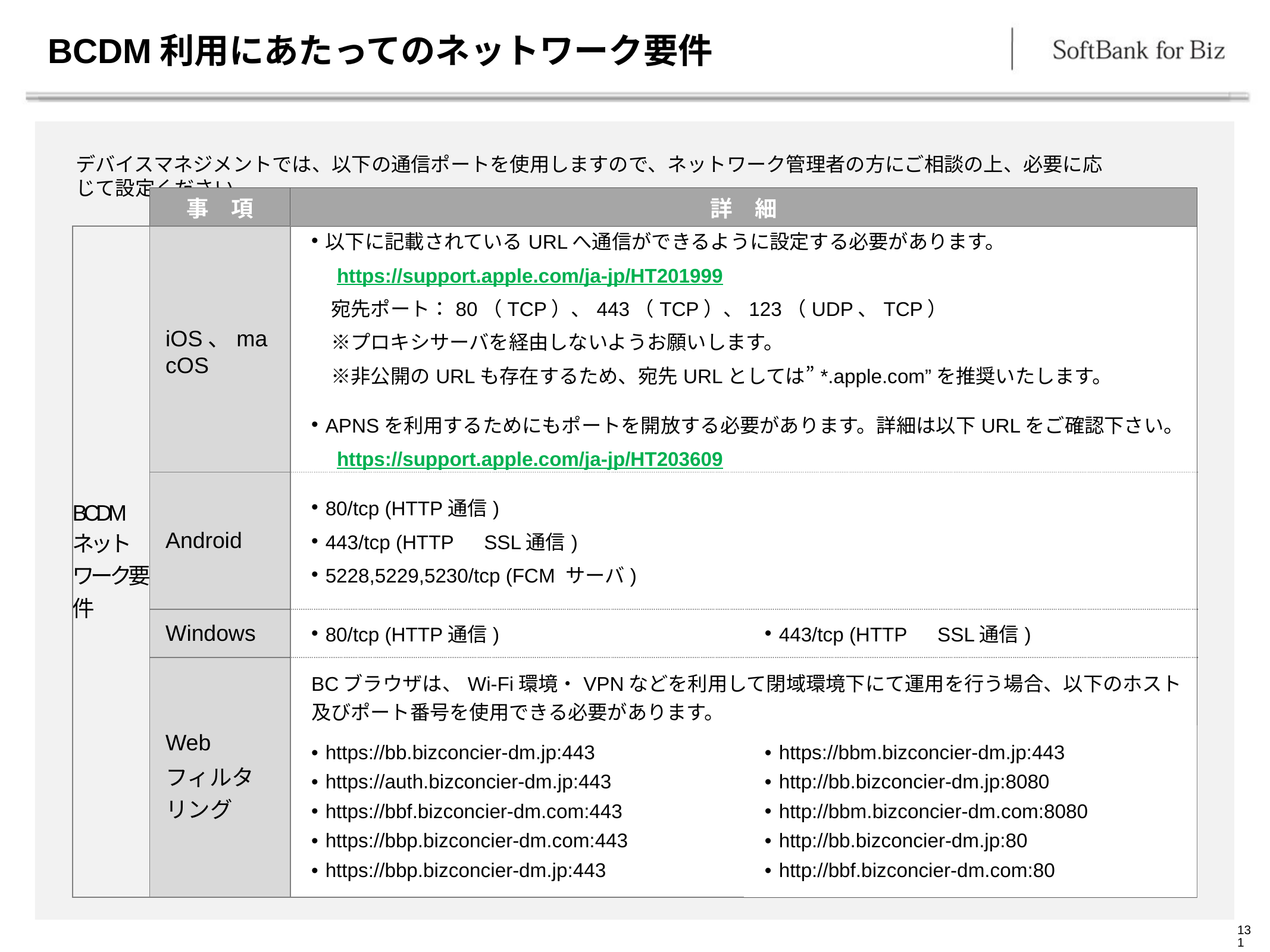

# BCDM利用にあたってのネットワーク要件
デバイスマネジメントでは、以下の通信ポートを使用しますので、ネットワーク管理者の方にご相談の上、必要に応じて設定ください。
|  | 事　項 | 詳　細 |  |
| --- | --- | --- | --- |
| BCDMネットワーク要件 | iOS、macOS | 以下に記載されているURLへ通信ができるように設定する必要があります。 　https://support.apple.com/ja-jp/HT201999 　宛先ポート：80（TCP）、443（TCP）、123（UDP、TCP） 　※プロキシサーバを経由しないようお願いします。 　※非公開のURLも存在するため、宛先URLとしては”\*.apple.com”を推奨いたします。 APNSを利用するためにもポートを開放する必要があります。詳細は以下URLをご確認下さい。 　https://support.apple.com/ja-jp/HT203609 |  |
|  | Android | 80/tcp (HTTP通信) 443/tcp (HTTP　SSL通信) 5228,5229,5230/tcp (FCM サーバ) |  |
|  | Windows | 80/tcp (HTTP通信) | 443/tcp (HTTP　SSL通信) |
|  | Web フィルタリング | BCブラウザは、Wi-Fi環境・VPNなどを利用して閉域環境下にて運用を行う場合、以下のホスト及びポート番号を使用できる必要があります。 |  |
|  |  | https://bb.bizconcier-dm.jp:443 https://auth.bizconcier-dm.jp:443 https://bbf.bizconcier-dm.com:443 https://bbp.bizconcier-dm.com:443 https://bbp.bizconcier-dm.jp:443 | https://bbm.bizconcier-dm.jp:443 http://bb.bizconcier-dm.jp:8080 http://bbm.bizconcier-dm.com:8080 http://bb.bizconcier-dm.jp:80 http://bbf.bizconcier-dm.com:80 |
131